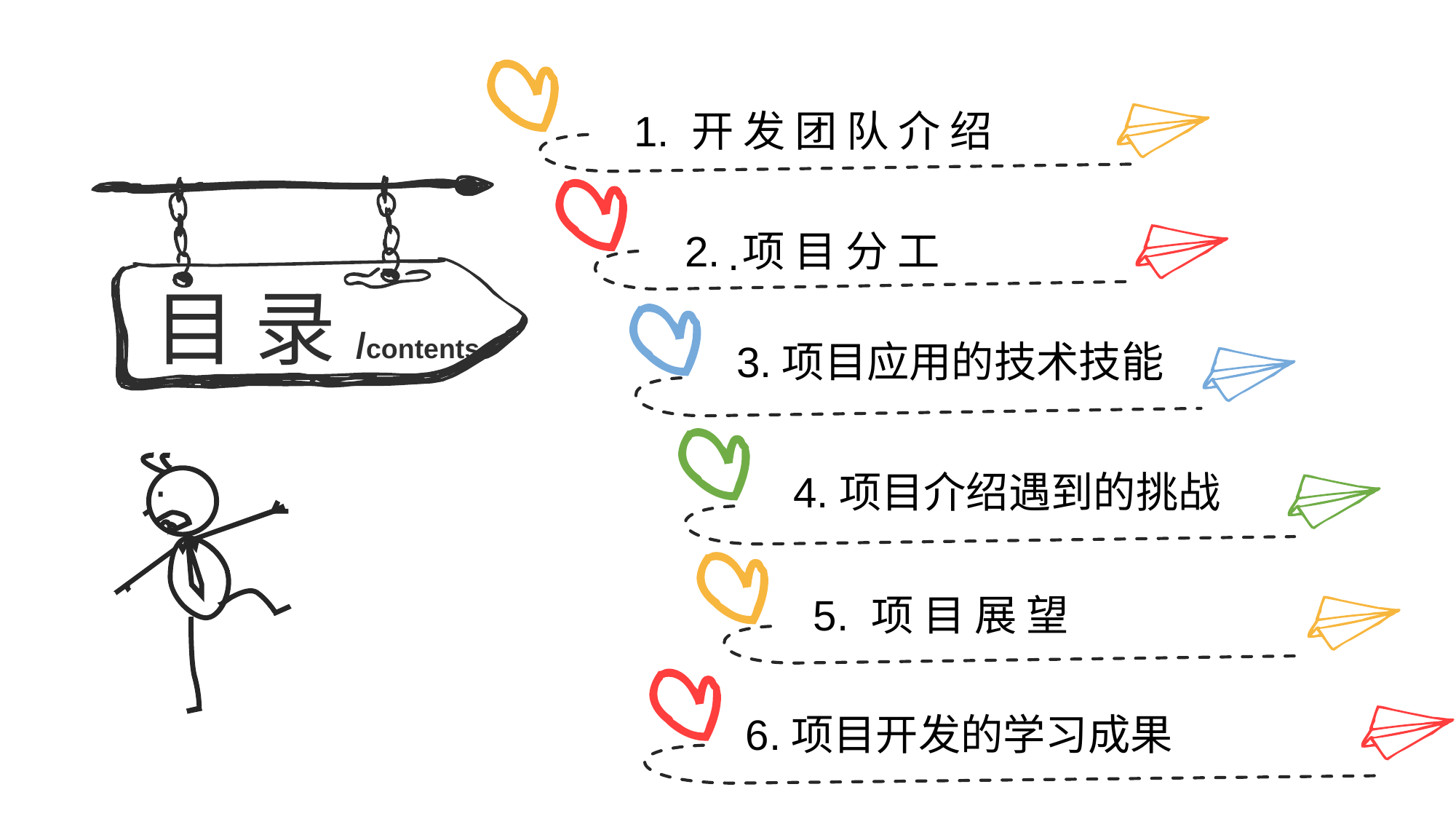

1. 开 发 团 队 介 绍

 2. 项 目 分 工
.

目 录/contents

3.项目应用的技术技能

4.项目介绍遇到的挑战

5. 项 目 展 望

6.项目开发的学习成果